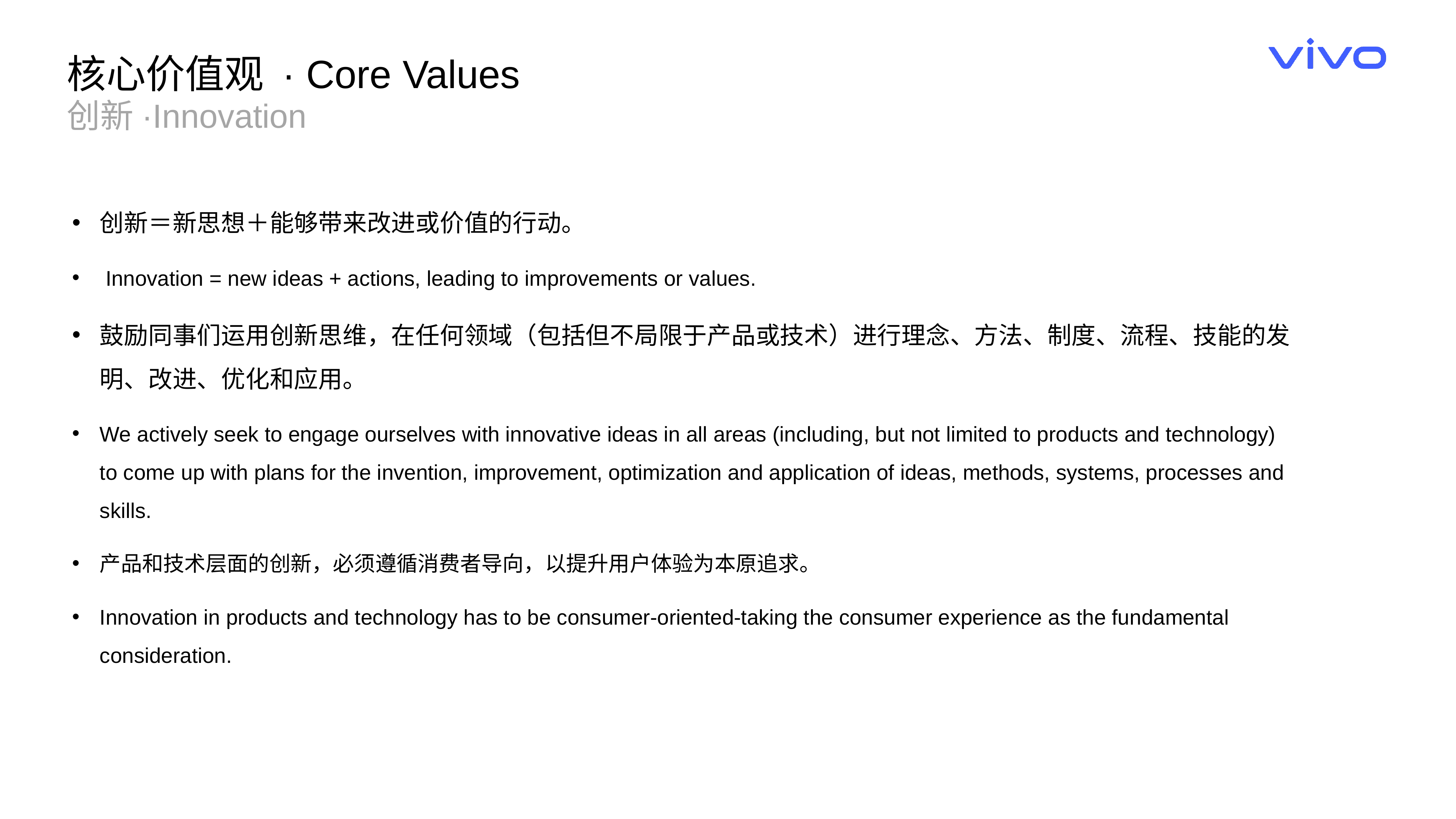

核心价值观 · Core Values
创新·Innovation
创新＝新思想＋能够带来改进或价值的行动。
 Innovation = new ideas + actions, leading to improvements or values.
鼓励同事们运用创新思维，在任何领域（包括但不局限于产品或技术）进行理念、方法、制度、流程、技能的发明、改进、优化和应用。
We actively seek to engage ourselves with innovative ideas in all areas (including, but not limited to products and technology) to come up with plans for the invention, improvement, optimization and application of ideas, methods, systems, processes and skills.
产品和技术层面的创新，必须遵循消费者导向，以提升用户体验为本原追求。
Innovation in products and technology has to be consumer-oriented-taking the consumer experience as the fundamental consideration.